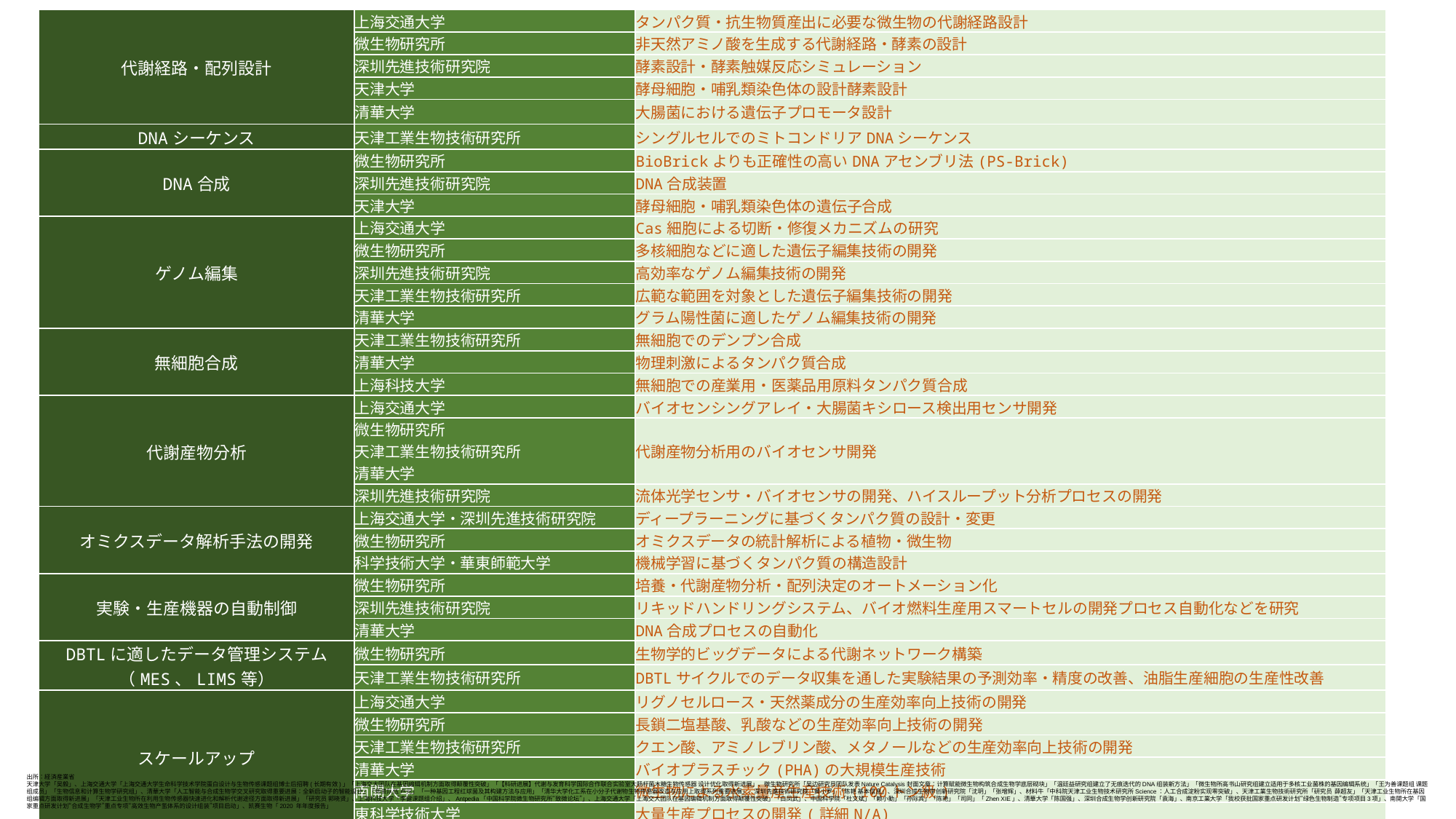

| 代謝経路・配列設計 | 上海交通大学 | タンパク質・抗生物質産出に必要な微生物の代謝経路設計 |
| --- | --- | --- |
|  | 微生物研究所 | 非天然アミノ酸を生成する代謝経路・酵素の設計 |
|  | 深圳先進技術研究院 | 酵素設計・酵素触媒反応シミュレーション |
|  | 天津大学 | 酵母細胞・哺乳類染色体の設計酵素設計 |
|  | 清華大学 | 大腸菌における遺伝子プロモータ設計 |
| DNAシーケンス | 天津工業生物技術研究所 | シングルセルでのミトコンドリアDNAシーケンス |
| DNA合成 | 微生物研究所 | BioBrickよりも正確性の高いDNAアセンブリ法(PS-Brick) |
|  | 深圳先進技術研究院 | DNA合成装置 |
|  | 天津大学 | 酵母細胞・哺乳類染色体の遺伝子合成 |
| ゲノム編集 | 上海交通大学 | Cas細胞による切断・修復メカニズムの研究 |
|  | 微生物研究所 | 多核細胞などに適した遺伝子編集技術の開発 |
|  | 深圳先進技術研究院 | 高効率なゲノム編集技術の開発 |
|  | 天津工業生物技術研究所 | 広範な範囲を対象とした遺伝子編集技術の開発 |
|  | 清華大学 | グラム陽性菌に適したゲノム編集技術の開発 |
| 無細胞合成 | 天津工業生物技術研究所 | 無細胞でのデンプン合成 |
|  | 清華大学 | 物理刺激によるタンパク質合成 |
|  | 上海科技大学 | 無細胞での産業用・医薬品用原料タンパク質合成 |
| 代謝産物分析 | 上海交通大学 | バイオセンシングアレイ・大腸菌キシロース検出用センサ開発 |
|  | 微生物研究所 天津工業生物技術研究所 清華大学 | 代謝産物分析用のバイオセンサ開発 |
|  | 深圳先進技術研究院 | 流体光学センサ・バイオセンサの開発、ハイスループット分析プロセスの開発 |
| オミクスデータ解析手法の開発 | 上海交通大学・深圳先進技術研究院 | ディープラーニングに基づくタンパク質の設計・変更 |
|  | 微生物研究所 | オミクスデータの統計解析による植物・微生物 |
|  | 科学技術大学・華東師範大学 | 機械学習に基づくタンパク質の構造設計 |
| 実験・生産機器の自動制御 | 微生物研究所 | 培養・代謝産物分析・配列決定のオートメーション化 |
|  | 深圳先進技術研究院 | リキッドハンドリングシステム、バイオ燃料生産用スマートセルの開発プロセス自動化などを研究 |
|  | 清華大学 | DNA合成プロセスの自動化 |
| DBTLに適したデータ管理システム （MES、LIMS等） | 微生物研究所 | 生物学的ビッグデータによる代謝ネットワーク構築 |
|  | 天津工業生物技術研究所 | DBTLサイクルでのデータ収集を通した実験結果の予測効率・精度の改善、油脂生産細胞の生産性改善 |
| スケールアップ | 上海交通大学 | リグノセルロース・天然薬成分の生産効率向上技術の開発 |
|  | 微生物研究所 | 長鎖二塩基酸、乳酸などの生産効率向上技術の開発 |
|  | 天津工業生物技術研究所 | クエン酸、アミノレブリン酸、メタノールなどの生産効率向上技術の開発 |
|  | 清華大学 | バイオプラスチック(PHA)の大規模生産技術 |
|  | 南開大学 | 微生物による水素量産生産技術(100トン級) |
|  | 東科学技術大学 | 大量生産プロセスの開発(詳細N/A) |
| 精製分離 | 南京工業大学 | バイオエタノールを高効率に精製・分離するフィルタ |
|  | 南開大学 | 水素のガス膜分離技術 |
|  | 華東科学技術大学 | 単離・精製(詳細N/A) |
| 生産プロセスの経済性・環境性評価 | 上海交通大学 | リグノセルロースの商用生産時の経済性評価、ライフサイクル評価 |
出所：経済産業省
天津大学「吴毅」、上海交通大学「上海交通大学生命科学技术学院蛋白设计与生物传感课题组博士后招聘(长期有效)」「上海交大团队在基因编辑机制方面取得颠覆性突破」「【科研进展】代谢与发育科学国际合作联合实验室大肠杆菌木糖生物传感器 设计优化取得新进展」、微生物研究所「吴边研究员团队发表Nature Catalysis封面文章：计算赋能微生物构筑合成生物学底层砌块」「温廷益研究组建立了无痕迭代的DNA组装新方法」「微生物所高书山研究组建立适用于多核工业菌株的基因编辑系统」「王为善课题组 课题组成员」「生物信息和计算生物学研究组」、清華大学「人工智能与合成生物学交叉研究取得重要进展：全新启动子的智能设计」「师资队伍 卢元」「一种基因工程红球菌及其构建方法与应用」「清华大学化工系在小分子代谢物生物传感器改造与应用上取得系列重要进展」、深圳先進技術研究院「黄小罗」「陈艳 基本信息」、深圳合成生物学创新研究院「沈玥」「张增辉」、材料牛「中科院天津工业生物技术研究所Science：人工合成淀粉实现零突破」、天津工業生物技術研究所「研究员  薛超友」「天津工业生物所在基因组编辑方面取得新进展」「天津工业生物所在利用生物传感器快速进化和解析代谢途径方面取得新进展」「研究员 郭晓贤」、上海科技大学「李健课题组介绍」、Antpedia「中国科学院微生物研究所“致微论坛”」、上海交通大学「上海交大团队在基因编辑机制方面取得颠覆性突破」「白凤武」、中国科学院「杜文斌」「赖小勤」「孙际宾」「陈艳」「司同」「Zhen XIE」、清華大学「陈国强」、深圳合成生物学创新研究院「袁海」、南京工業大学「我校获批国家重点研发计划“绿色生物制造”专项项目3项」、南開大学「国家重点研发计划“合成生物学”重点专项“高效生物产氢体系的设计组装”项目启动」、凯赛生物「2020 年年度报告」